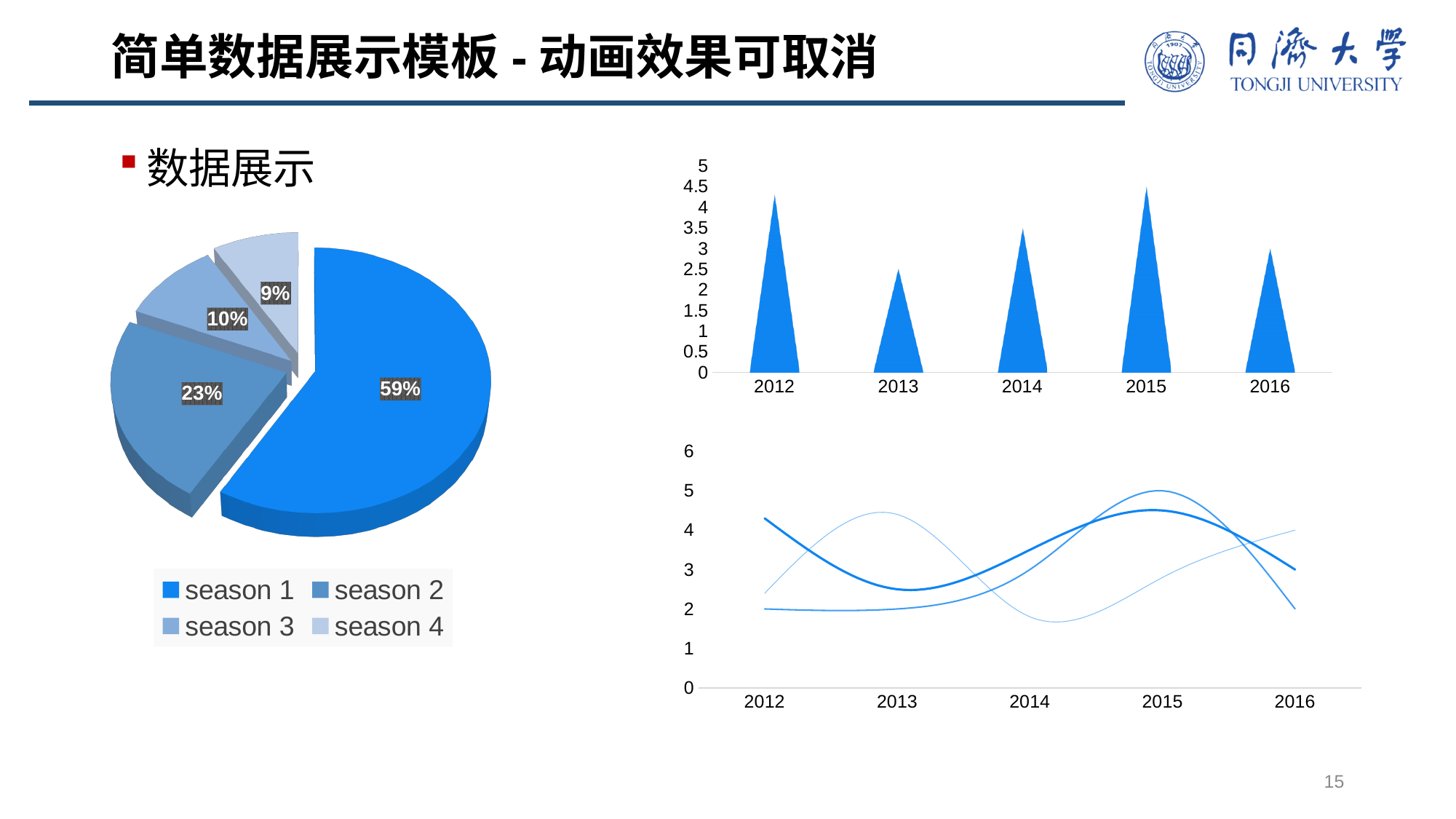

# 简单数据展示模板-动画效果可取消
数据展示

### Chart

| Category | object 1 |
|---|---|
| 2012 | 4.3 |
| 2013 | 2.5 |
| 2014 | 3.5 |
| 2015 | 4.5 |
| 2016 | 3.0 |

[unsupported chart]

### Chart

| Category | object 1 | object 2 | object 3 |
|---|---|---|---|
| 2012 | 4.3 | 2.4 | 2.0 |
| 2013 | 2.5 | 4.4 | 2.0 |
| 2014 | 3.5 | 1.8 | 3.0 |
| 2015 | 4.5 | 2.8 | 5.0 |
| 2016 | 3.0 | 4.0 | 2.0 |
15